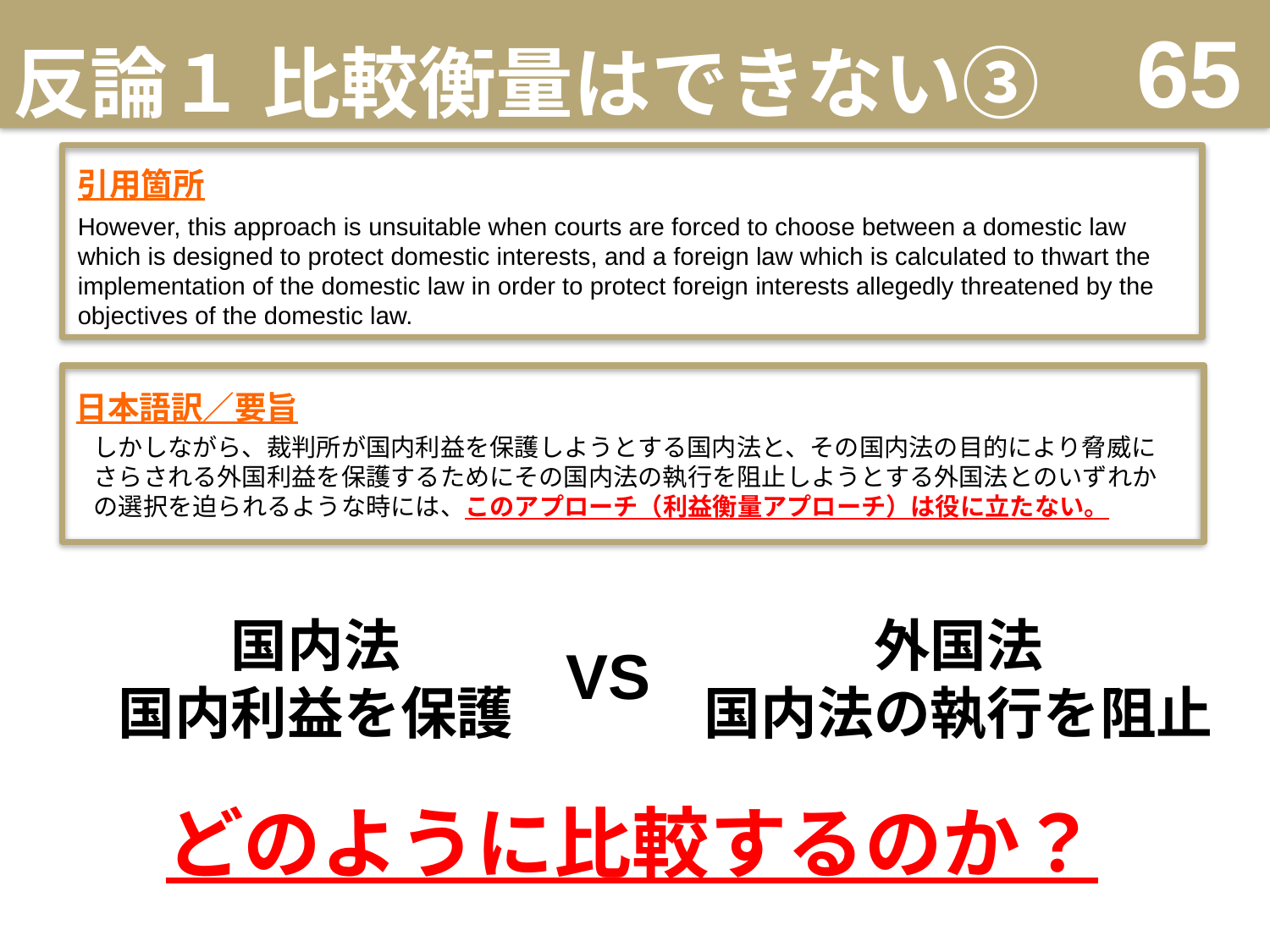

# 反論１ 比較衡量はできない③
65

引用箇所
However, this approach is unsuitable when courts are forced to choose between a domestic law which is designed to protect domestic interests, and a foreign law which is calculated to thwart the implementation of the domestic law in order to protect foreign interests allegedly threatened by the objectives of the domestic law.

日本語訳／要旨
しかしながら、裁判所が国内利益を保護しようとする国内法と、その国内法の目的により脅威にさらされる外国利益を保護するためにその国内法の執行を阻止しようとする外国法とのいずれかの選択を迫られるような時には、このアプローチ（利益衡量アプローチ）は役に立たない。
国内法
国内利益を保護
外国法
国内法の執行を阻止
VS
どのように比較するのか？